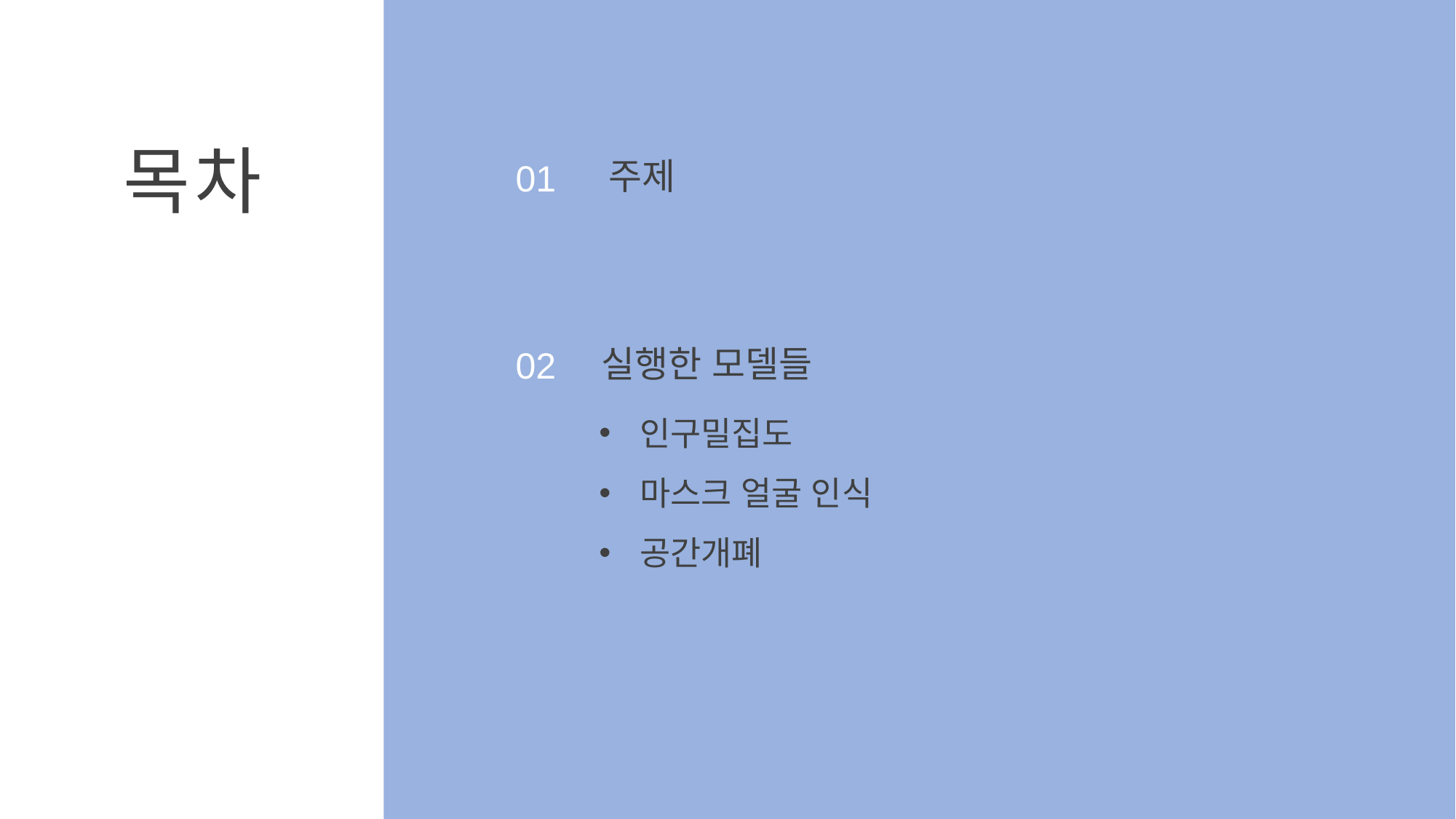

목차
주제
01
실행한 모델들
02
인구밀집도
마스크 얼굴 인식
공간개폐